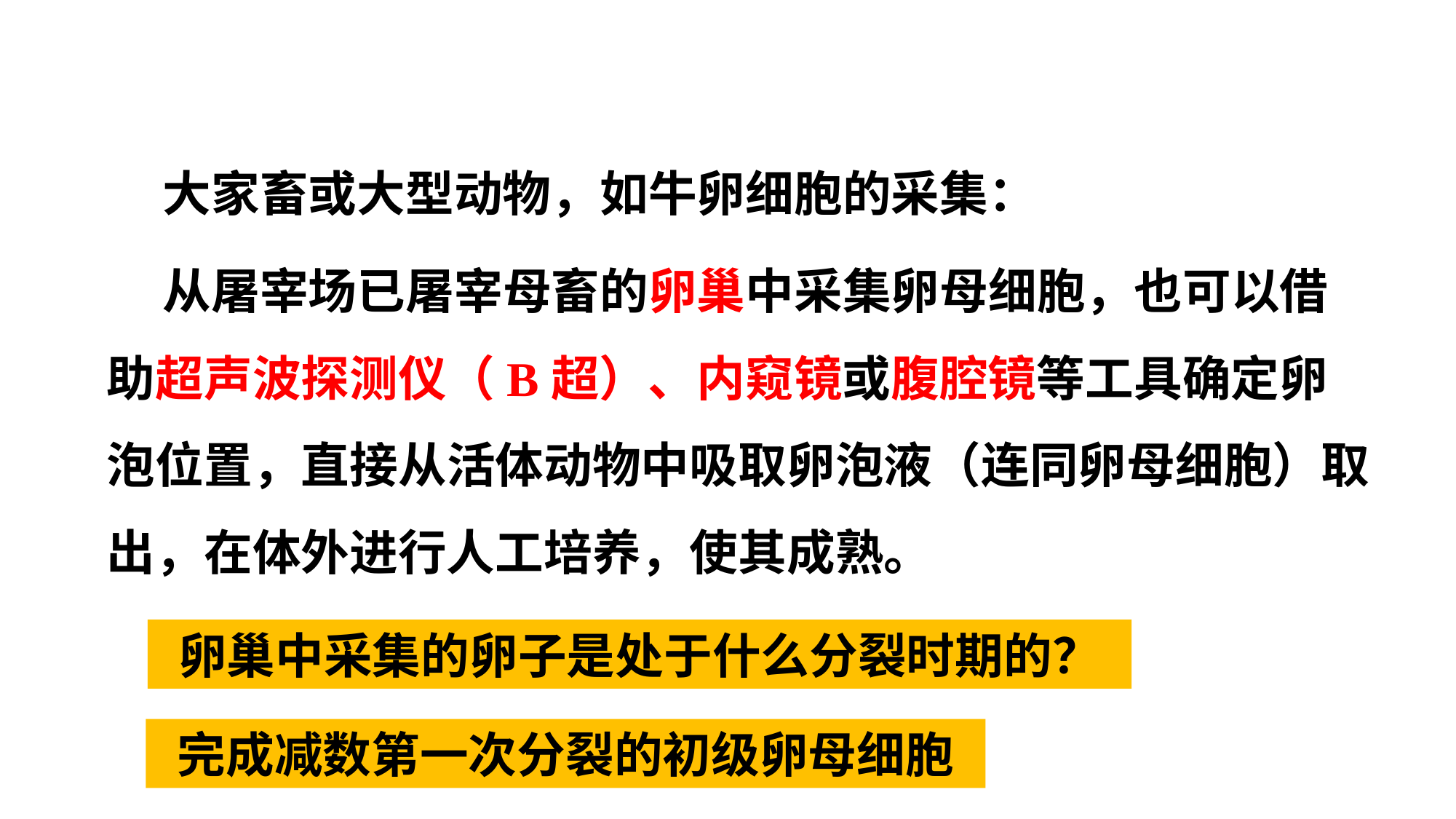

大家畜或大型动物，如牛卵细胞的采集：
    从屠宰场已屠宰母畜的卵巢中采集卵母细胞，也可以借助超声波探测仪（B超）、内窥镜或腹腔镜等工具确定卵泡位置，直接从活体动物中吸取卵泡液（连同卵母细胞）取出，在体外进行人工培养，使其成熟。
卵巢中采集的卵子是处于什么分裂时期的？
完成减数第一次分裂的初级卵母细胞